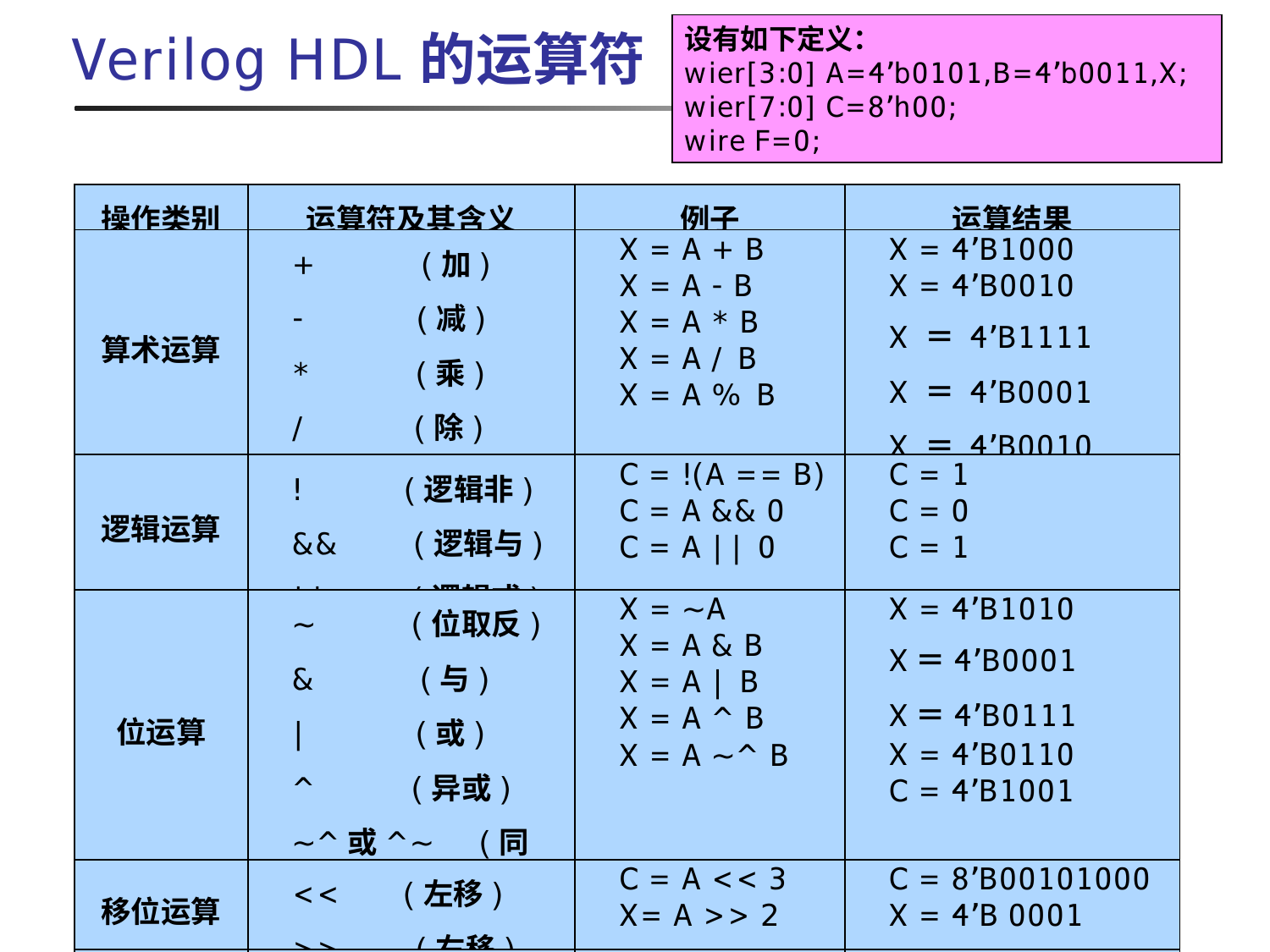

设有如下定义：
wier[3:0] A=4’b0101,B=4’b0011,X;
wier[7:0] C=8’h00;
wire F=0;
Verilog HDL的运算符
| 操作类别 | 运算符及其含义 | 例子 | 运算结果 |
| --- | --- | --- | --- |
| 算术运算 | +　　　(加) -　　　 (减) \*　　　(乘) /　　　(除) %　　 (求余) | X = A + B X = A - B X = A \* B X = A / B X = A % B | X = 4’B1000 X = 4’B0010 X ＝ 4’B1111 X ＝ 4’B0001 X ＝ 4’B0010 |
| 逻辑运算 | !　　 (逻辑非) &&　　(逻辑与) ||　　 (逻辑或) | C = !(A == B) C = A && 0 C = A || 0 | C = 1 C = 0 C = 1 |
| 位运算 | ~　　 (位取反) &　　　(与) |　　　(或) ^　　 (异或) ~^或^~　(同或) | X = ~A X = A & B X = A | B X = A ^ B X = A ~^ B | X = 4’B1010 X＝4’B0001 X＝4’B0111 X = 4’B0110 C = 4’B1001 |
| 移位运算 | << (左移) >>　　(右移) | C = A << 3 X= A >> 2 | C = 8’B00101000 X = 4’B 0001 |
| 并位运算 | ｛　｝ (并位) | C = { A , B } | C = 8’B 01010011 |